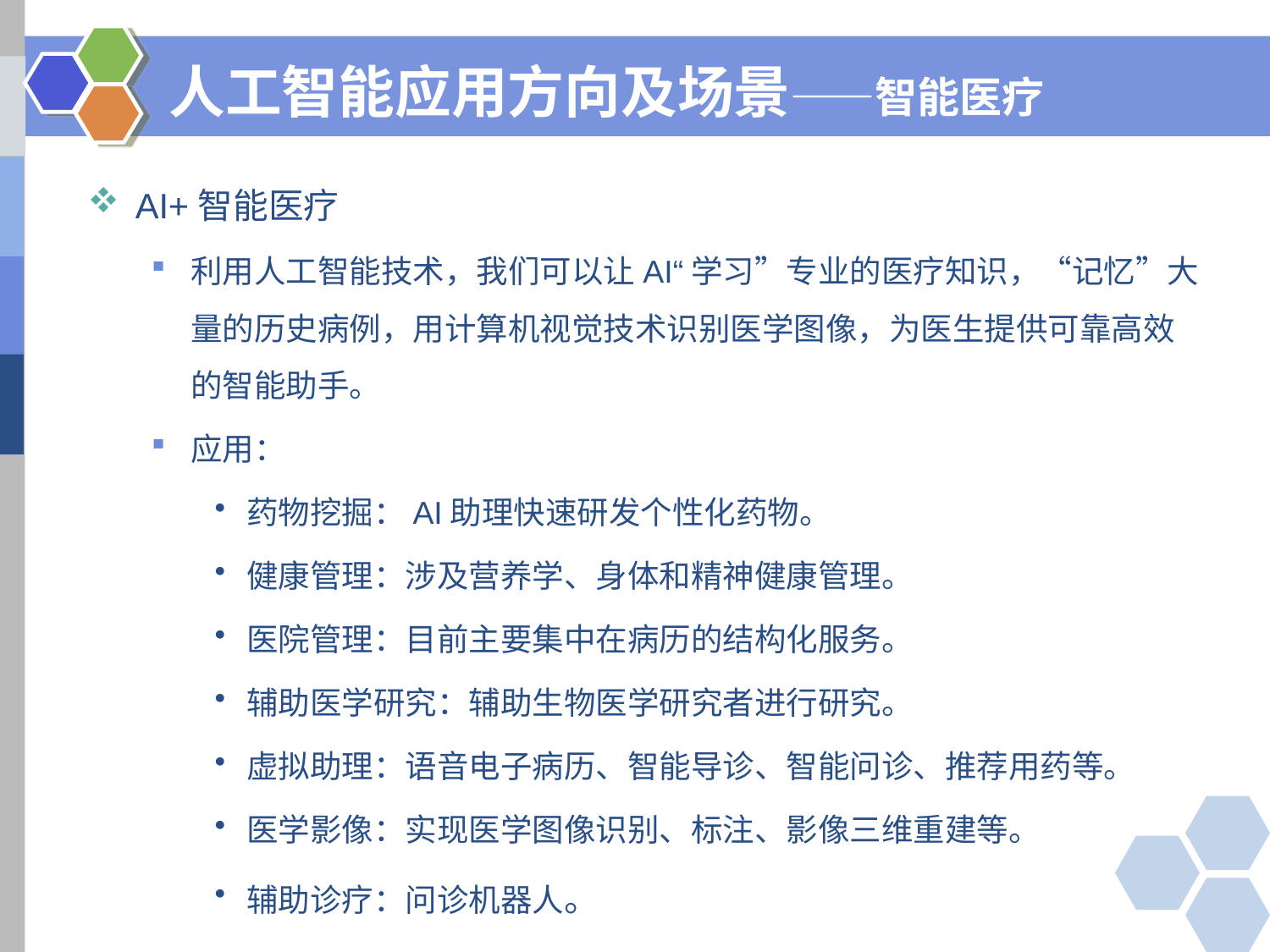

# 人工智能应用方向及场景——智能医疗
AI+智能医疗
利用人工智能技术，我们可以让AI“学习”专业的医疗知识，“记忆”大量的历史病例，用计算机视觉技术识别医学图像，为医生提供可靠高效的智能助手。
应用：
药物挖掘：AI助理快速研发个性化药物。
健康管理：涉及营养学、身体和精神健康管理。
医院管理：目前主要集中在病历的结构化服务。
辅助医学研究：辅助生物医学研究者进行研究。
虚拟助理：语音电子病历、智能导诊、智能问诊、推荐用药等。
医学影像：实现医学图像识别、标注、影像三维重建等。
辅助诊疗：问诊机器人。